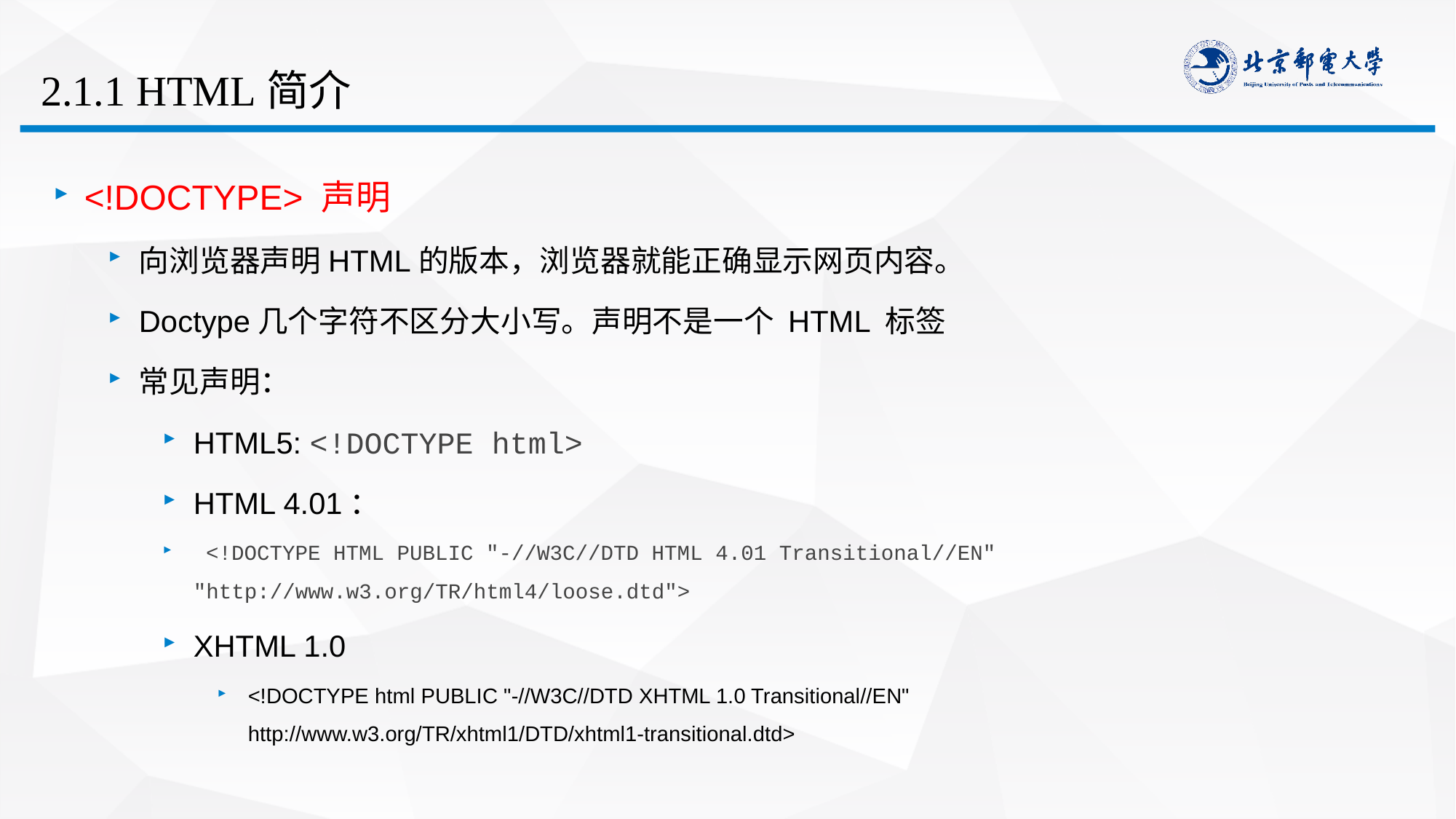

# 2.1.1 HTML简介

<!DOCTYPE> 声明
向浏览器声明HTML的版本，浏览器就能正确显示网页内容。
Doctype几个字符不区分大小写。声明不是一个 HTML 标签
常见声明：
HTML5: <!DOCTYPE html>
HTML 4.01：
 <!DOCTYPE HTML PUBLIC "-//W3C//DTD HTML 4.01 Transitional//EN"
"http://www.w3.org/TR/html4/loose.dtd">
XHTML 1.0
<!DOCTYPE html PUBLIC "-//W3C//DTD XHTML 1.0 Transitional//EN"
http://www.w3.org/TR/xhtml1/DTD/xhtml1-transitional.dtd>